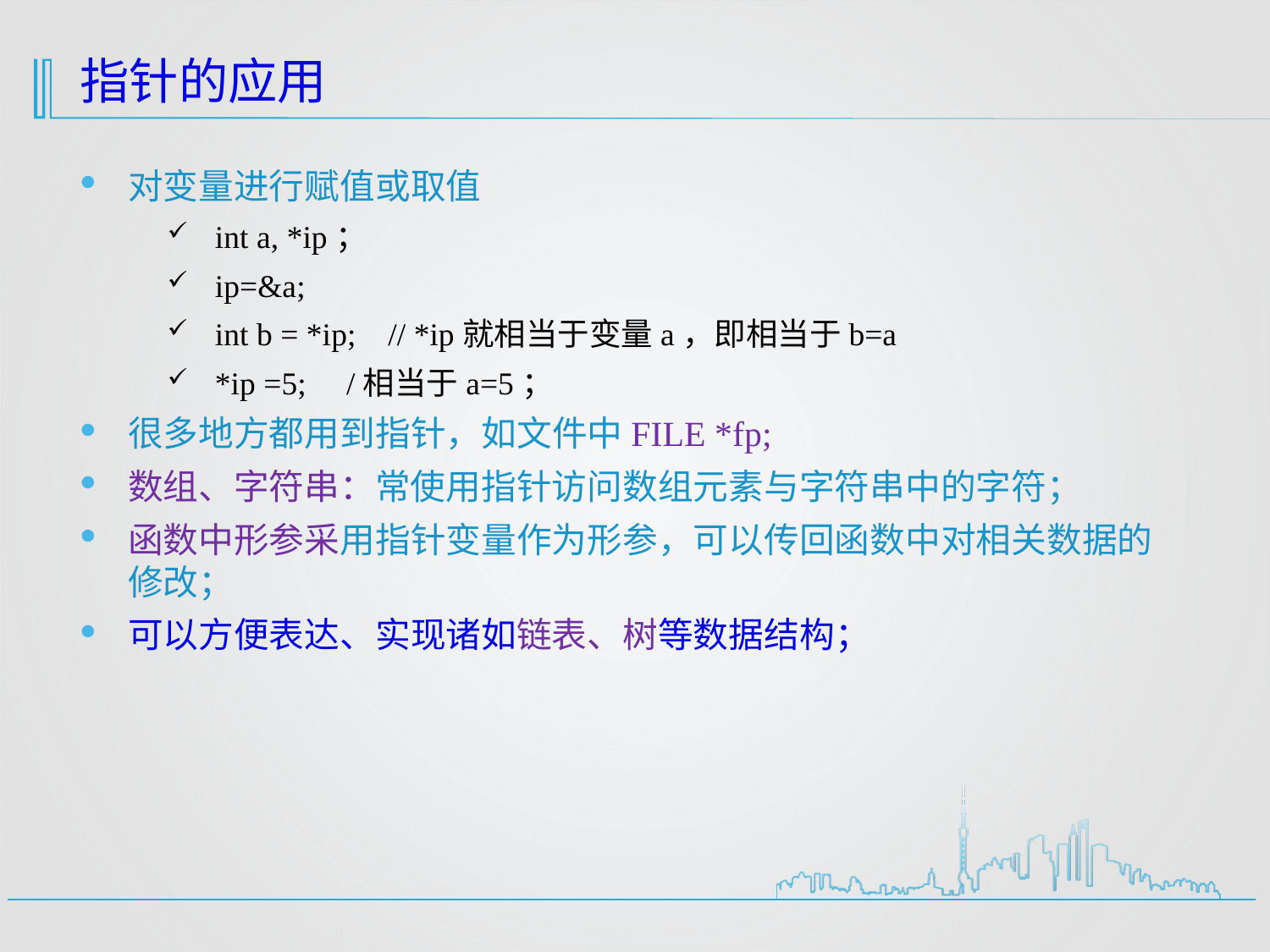

# 指针的应用
对变量进行赋值或取值
int a, *ip；
ip=&a;
int b = *ip;    // *ip就相当于变量a，即相当于b=a
*ip =5;     /相当于a=5；
很多地方都用到指针，如文件中FILE *fp;
数组、字符串：常使用指针访问数组元素与字符串中的字符；
函数中形参采用指针变量作为形参，可以传回函数中对相关数据的修改；
可以方便表达、实现诸如链表、树等数据结构；